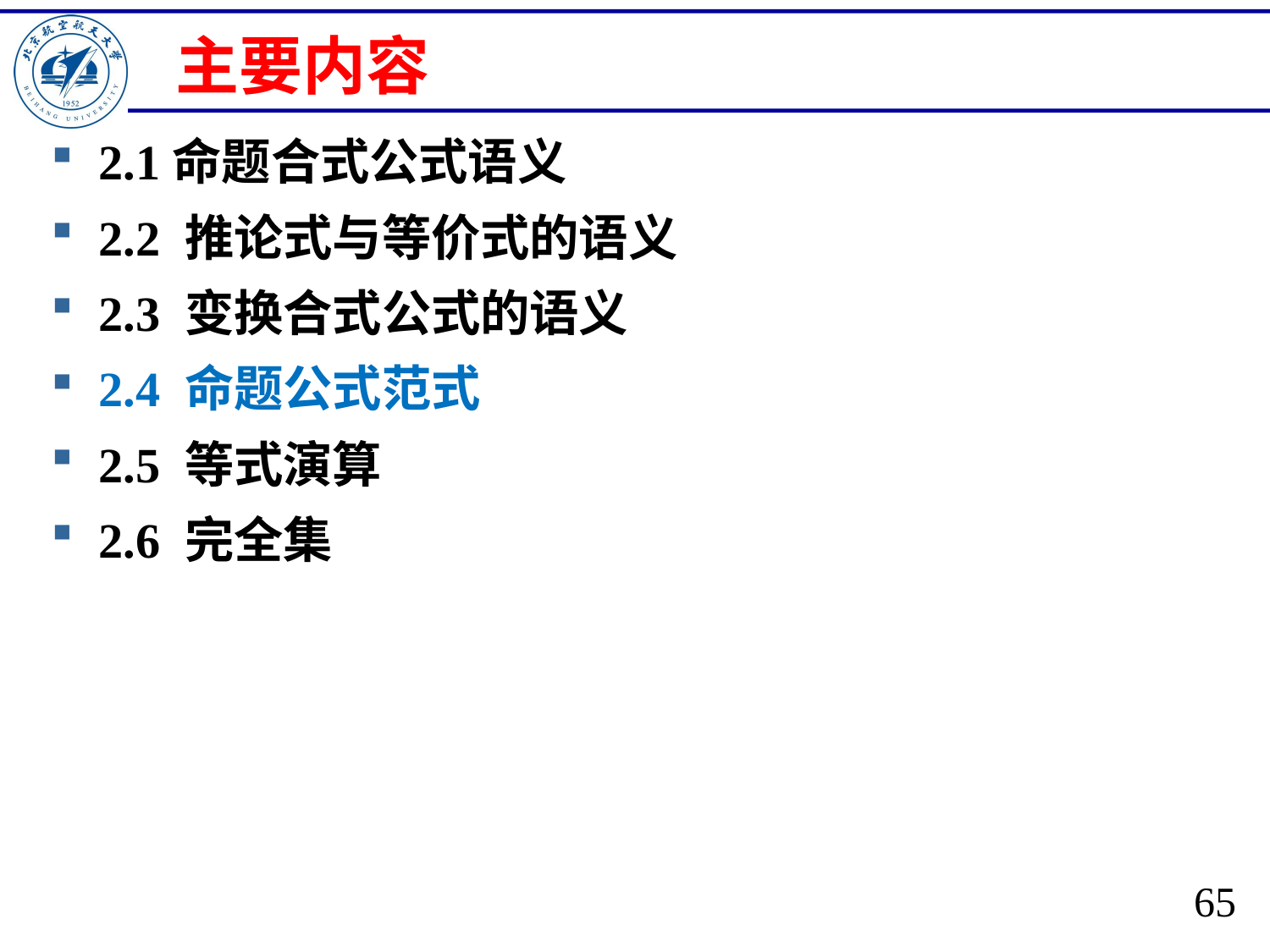

# 主要内容
2.1命题合式公式语义
2.2 推论式与等价式的语义
2.3 变换合式公式的语义
2.4 命题公式范式
2.5 等式演算
2.6 完全集